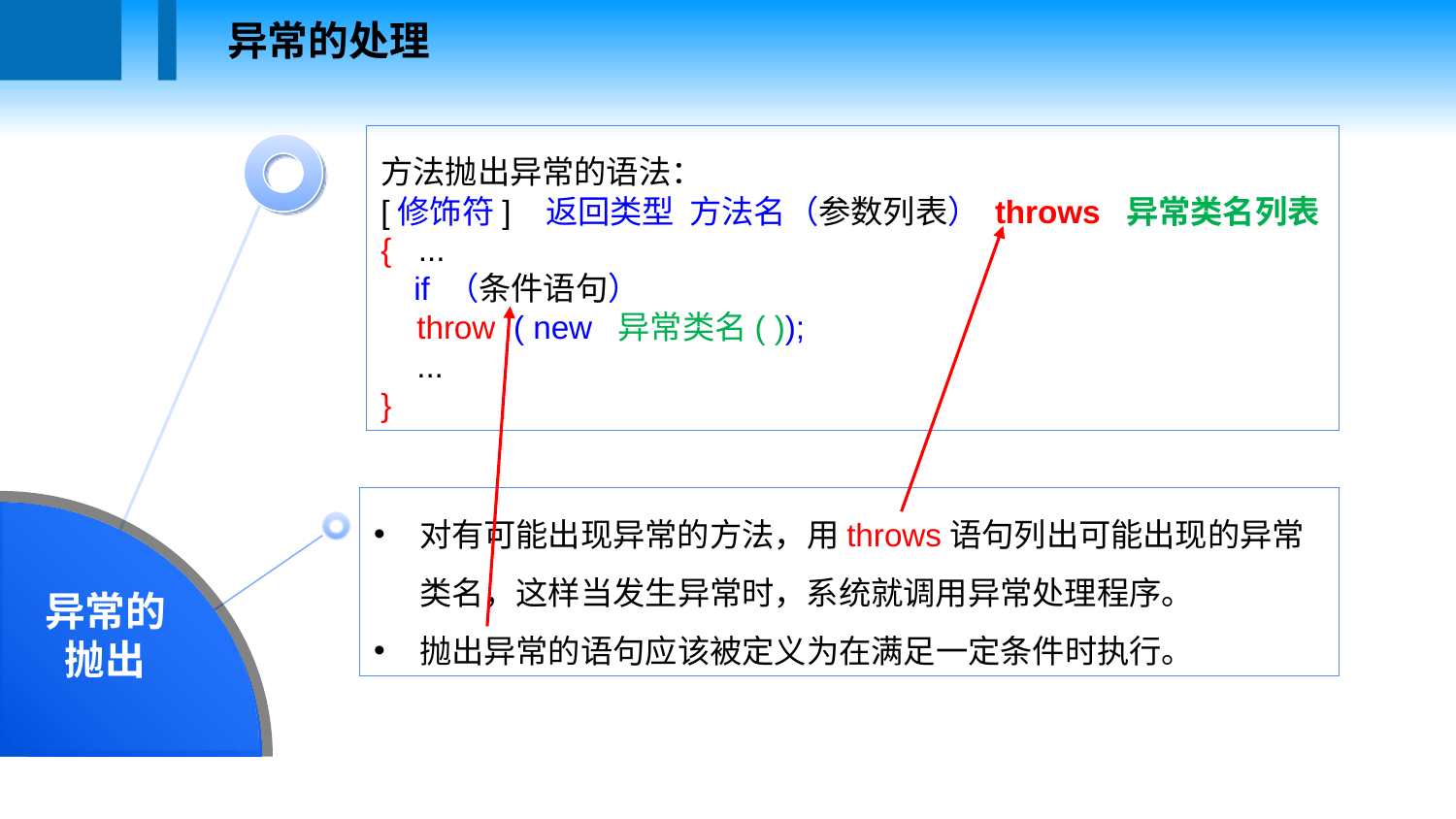

异常的处理
方法抛出异常的语法：
[修饰符]   返回类型  方法名（参数列表） throws  异常类名列表
{   ...
    if （条件语句）
    throw  ( new  异常类名( ));
    ...
}

异常的抛出

对有可能出现异常的方法，用throws语句列出可能出现的异常类名，这样当发生异常时，系统就调用异常处理程序。
抛出异常的语句应该被定义为在满足一定条件时执行。